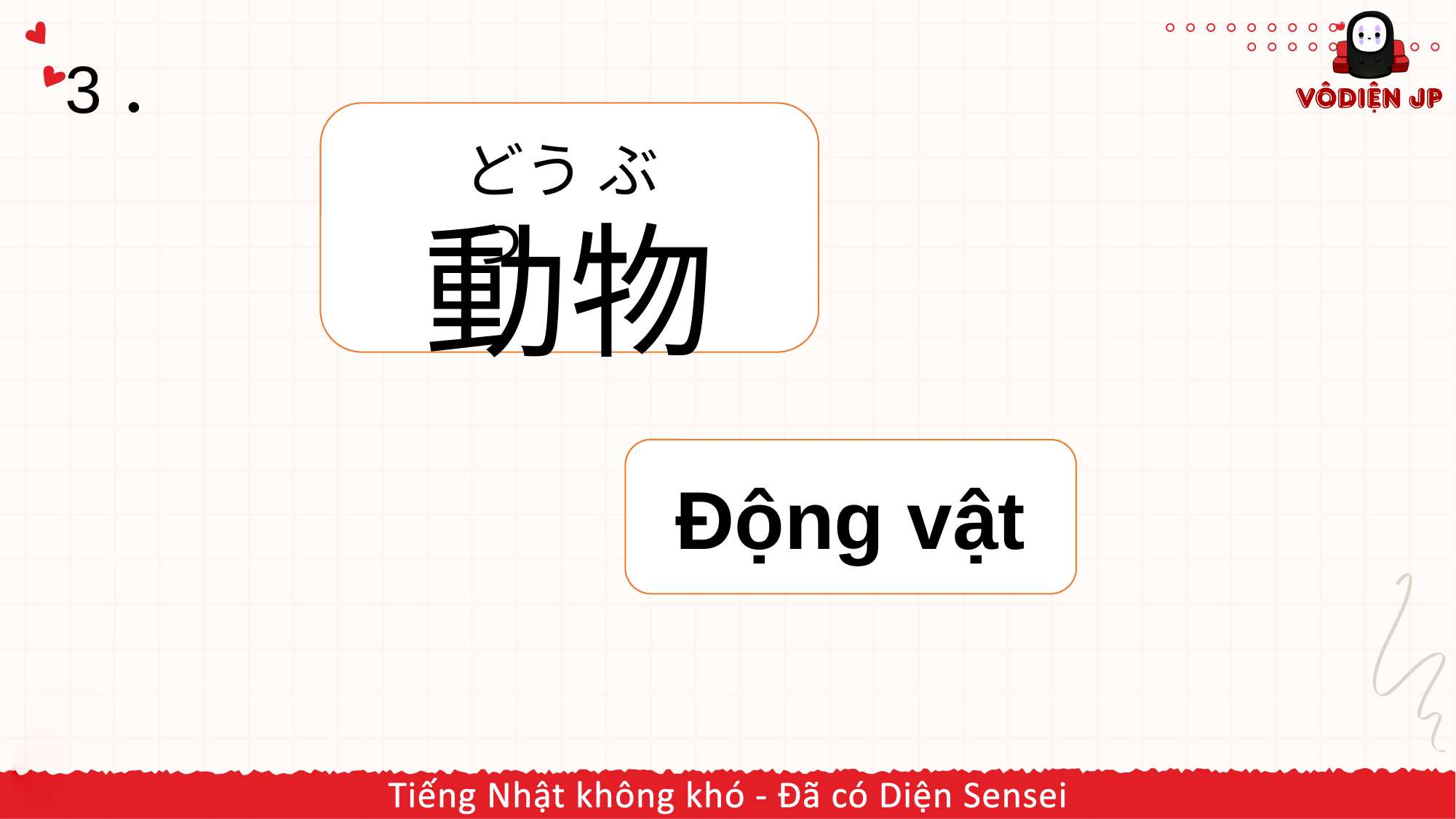

# 3．

動物
どう ぶつ
Động vật